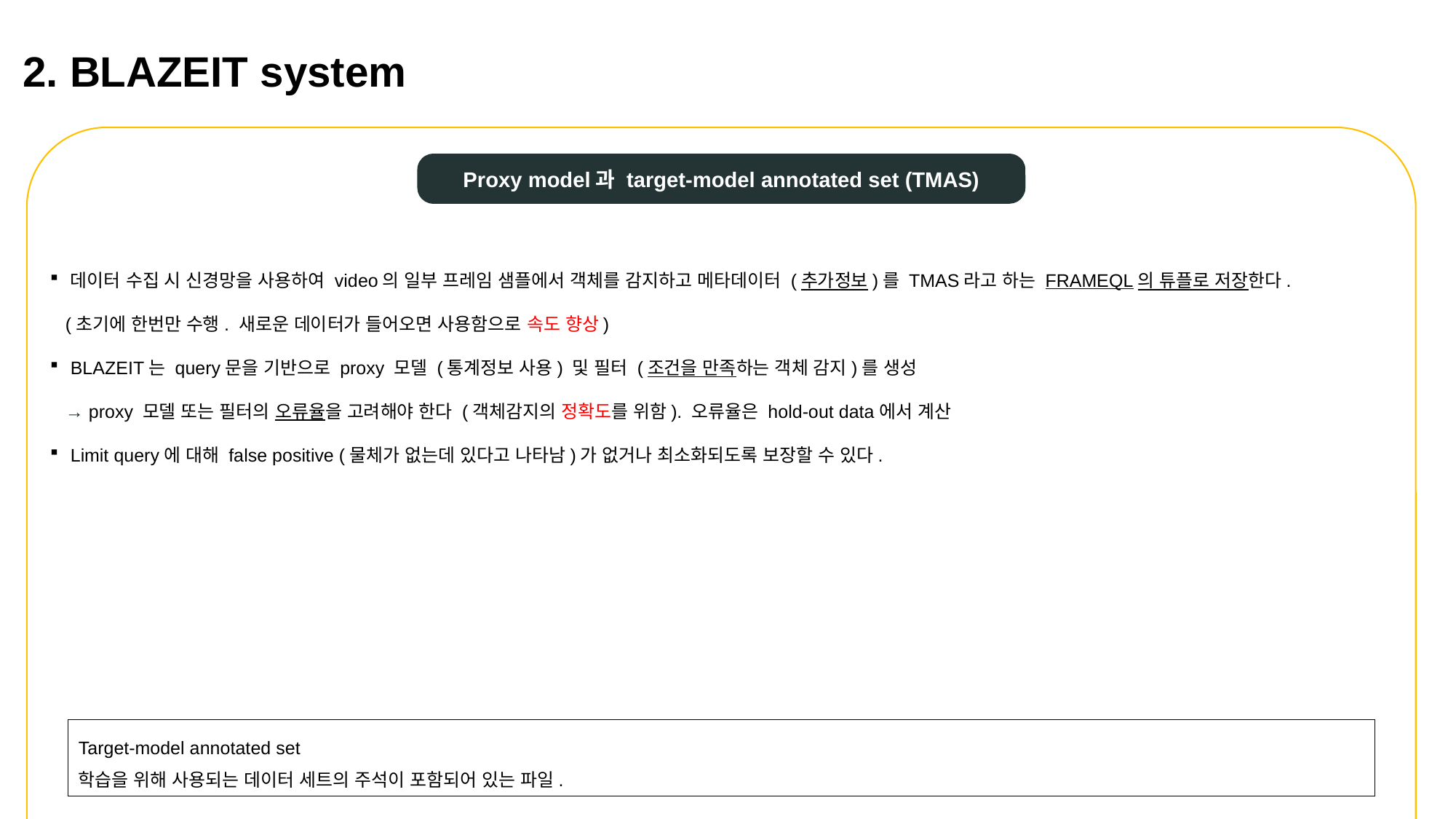

2. BLAZEIT system

Proxy model과 target-model annotated set (TMAS)
데이터 수집 시 신경망을 사용하여 video의 일부 프레임 샘플에서 객체를 감지하고 메타데이터 (추가정보)를 TMAS라고 하는 FRAMEQL의 튜플로 저장한다.
   (초기에 한번만 수행. 새로운 데이터가 들어오면 사용함으로 속도 향상)
BLAZEIT는 query문을 기반으로 proxy 모델 (통계정보 사용) 및 필터 (조건을 만족하는 객체 감지)를 생성
   → proxy 모델 또는 필터의 오류율을 고려해야 한다 (객체감지의 정확도를 위함). 오류율은 hold-out data에서 계산
Limit query에 대해 false positive (물체가 없는데 있다고 나타남)가 없거나 최소화되도록 보장할 수 있다.
Target-model annotated set
학습을 위해 사용되는 데이터 세트의 주석이 포함되어 있는 파일.